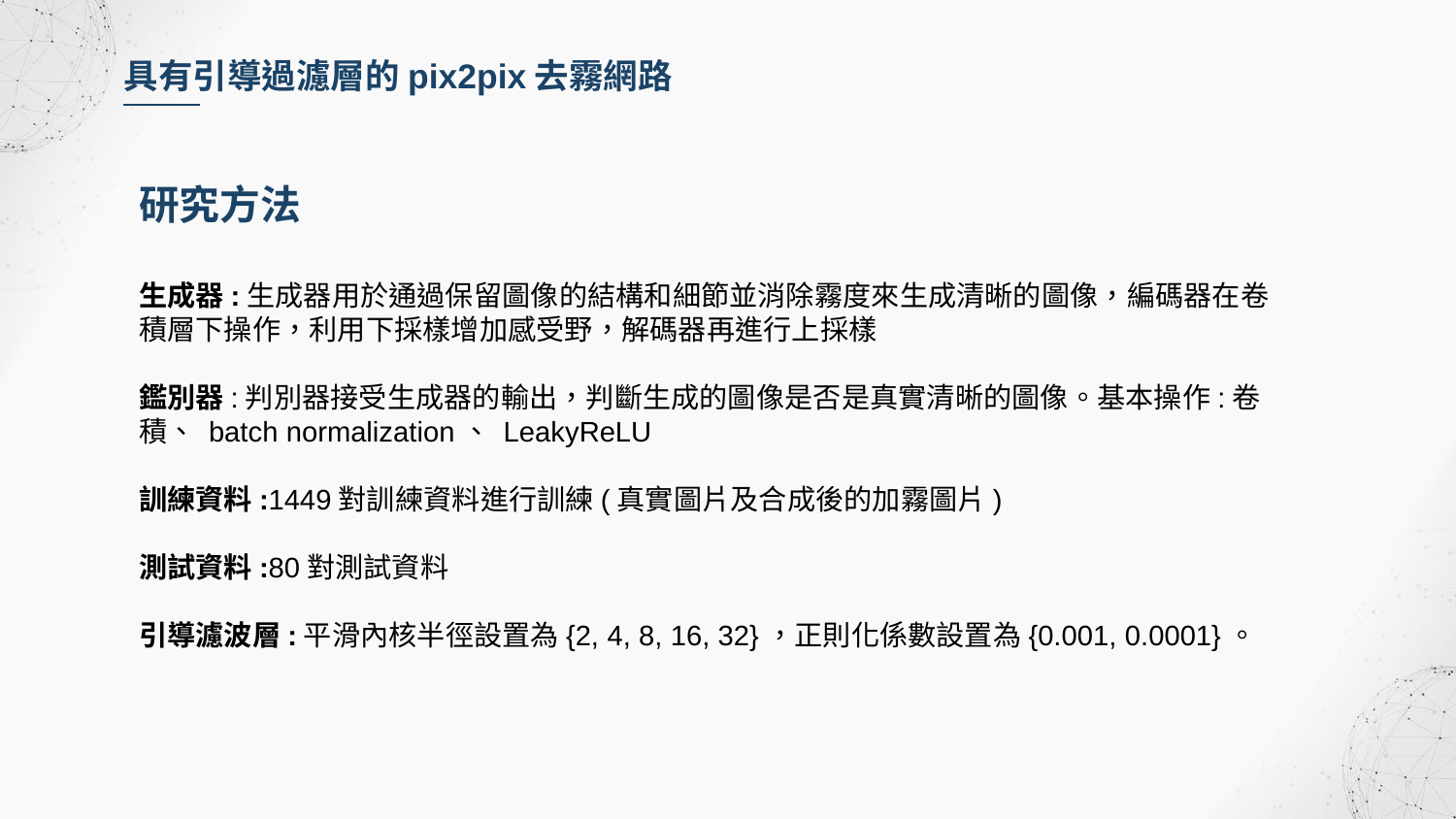

具有引導過濾層的pix2pix去霧網路
研究方法
生成器:生成器用於通過保留圖像的結構和細節並消除霧度來生成清晰的圖像，編碼器在卷積層下操作，利用下採樣增加感受野，解碼器再進行上採樣

鑑別器:判別器接受生成器的輸出，判斷生成的圖像是否是真實清晰的圖像。基本操作:卷積、 batch normalization、 LeakyReLU

訓練資料:1449對訓練資料進行訓練(真實圖片及合成後的加霧圖片)

測試資料:80對測試資料

引導濾波層:平滑內核半徑設置為{2, 4, 8, 16, 32}，正則化係數設置為{0.001, 0.0001}。